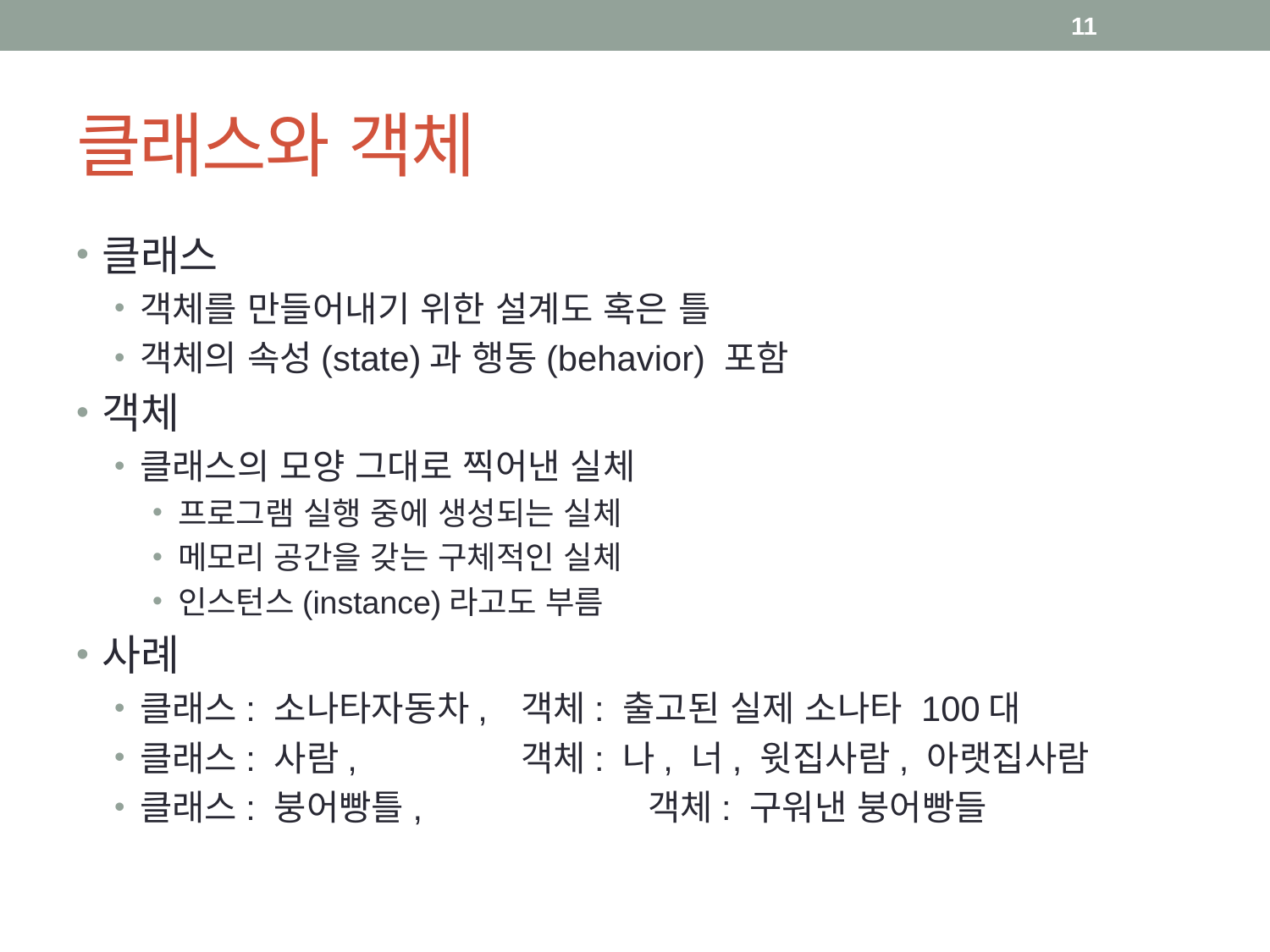

11
# 클래스와 객체
클래스
객체를 만들어내기 위한 설계도 혹은 틀
객체의 속성(state)과 행동(behavior) 포함
객체
클래스의 모양 그대로 찍어낸 실체
프로그램 실행 중에 생성되는 실체
메모리 공간을 갖는 구체적인 실체
인스턴스(instance)라고도 부름
사례
클래스: 소나타자동차, 	객체: 출고된 실제 소나타 100대
클래스: 사람, 		객체: 나, 너, 윗집사람, 아랫집사람
클래스: 붕어빵틀, 		객체: 구워낸 붕어빵들